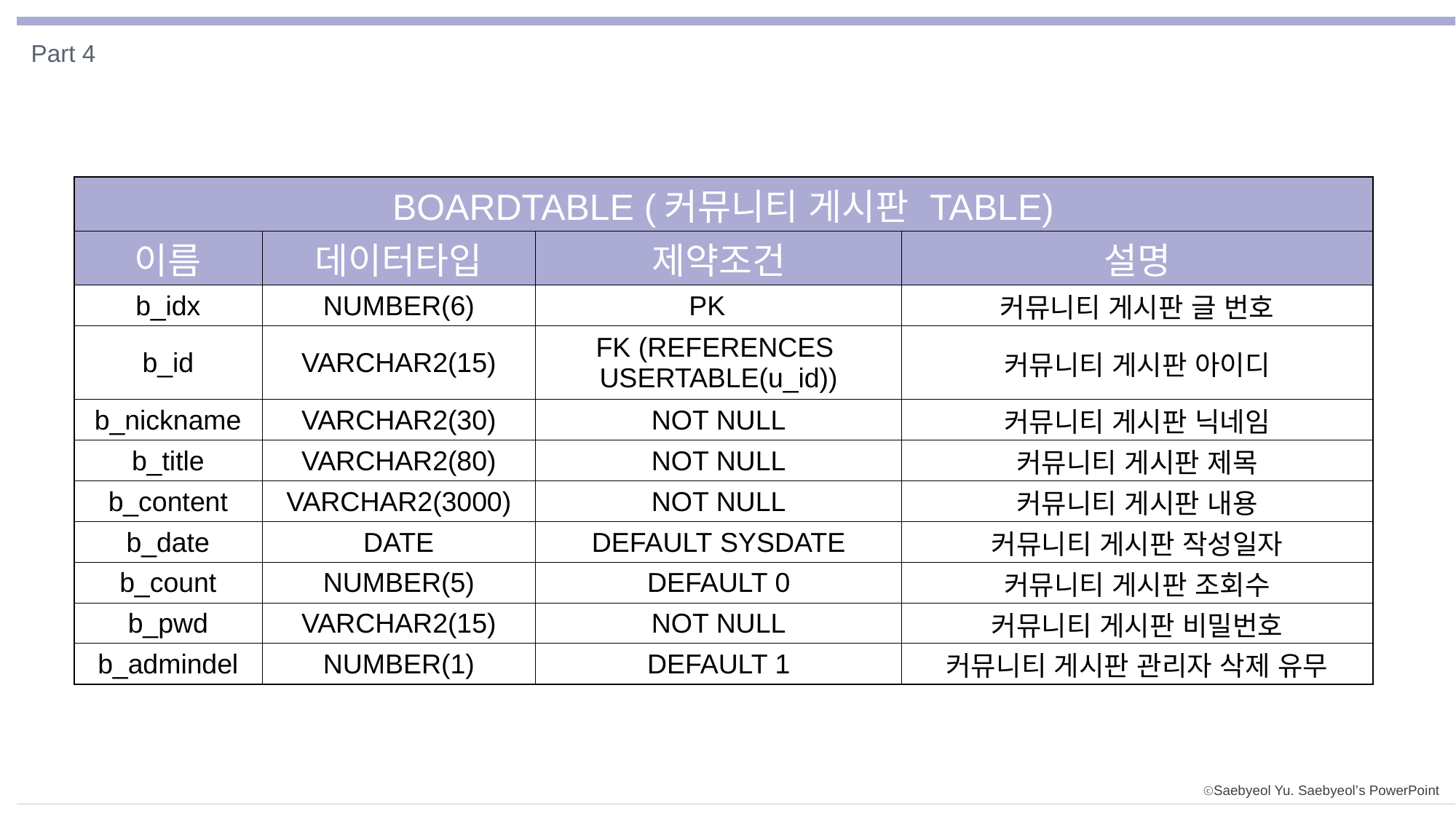

Part 4
| BOARDTABLE (커뮤니티 게시판 TABLE) |  |  |  |
| --- | --- | --- | --- |
| 이름 | 데이터타입 | 제약조건 | 설명 |
| b\_idx | NUMBER(6) | PK | 커뮤니티 게시판 글 번호 |
| b\_id | VARCHAR2(15) | FK (REFERENCES USERTABLE(u\_id)) | 커뮤니티 게시판 아이디 |
| b\_nickname | VARCHAR2(30) | NOT NULL | 커뮤니티 게시판 닉네임 |
| b\_title | VARCHAR2(80) | NOT NULL | 커뮤니티 게시판 제목 |
| b\_content | VARCHAR2(3000) | NOT NULL | 커뮤니티 게시판 내용 |
| b\_date | DATE | DEFAULT SYSDATE | 커뮤니티 게시판 작성일자 |
| b\_count | NUMBER(5) | DEFAULT 0 | 커뮤니티 게시판 조회수 |
| b\_pwd | VARCHAR2(15) | NOT NULL | 커뮤니티 게시판 비밀번호 |
| b\_admindel | NUMBER(1) | DEFAULT 1 | 커뮤니티 게시판 관리자 삭제 유무 |
ⓒSaebyeol Yu. Saebyeol’s PowerPoint